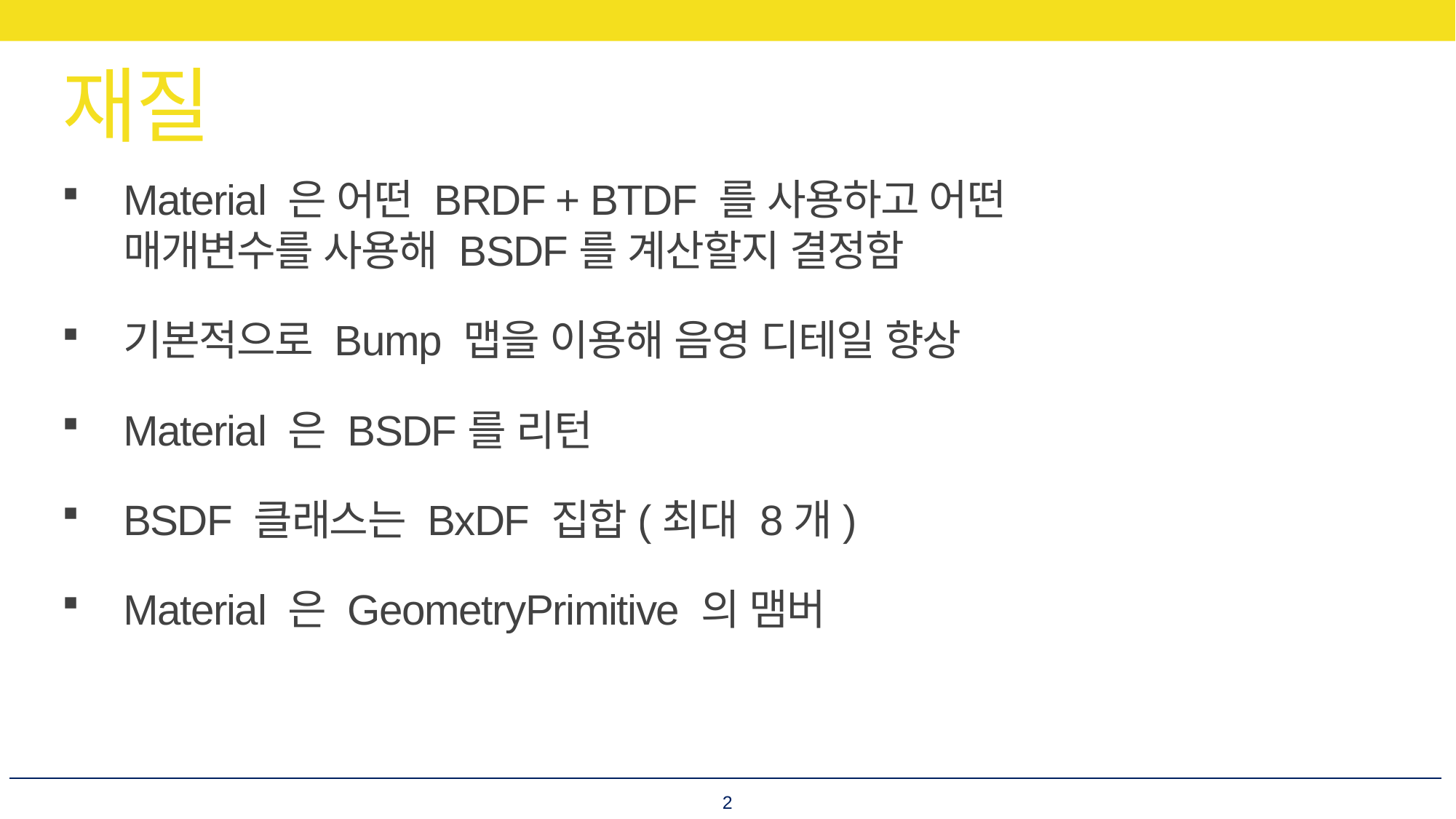

# 재질
Material 은 어떤 BRDF + BTDF 를 사용하고 어떤 매개변수를 사용해 BSDF를 계산할지 결정함
기본적으로 Bump 맵을 이용해 음영 디테일 향상
Material 은 BSDF를 리턴
BSDF 클래스는 BxDF 집합(최대 8개)
Material 은 GeometryPrimitive 의 맴버

2